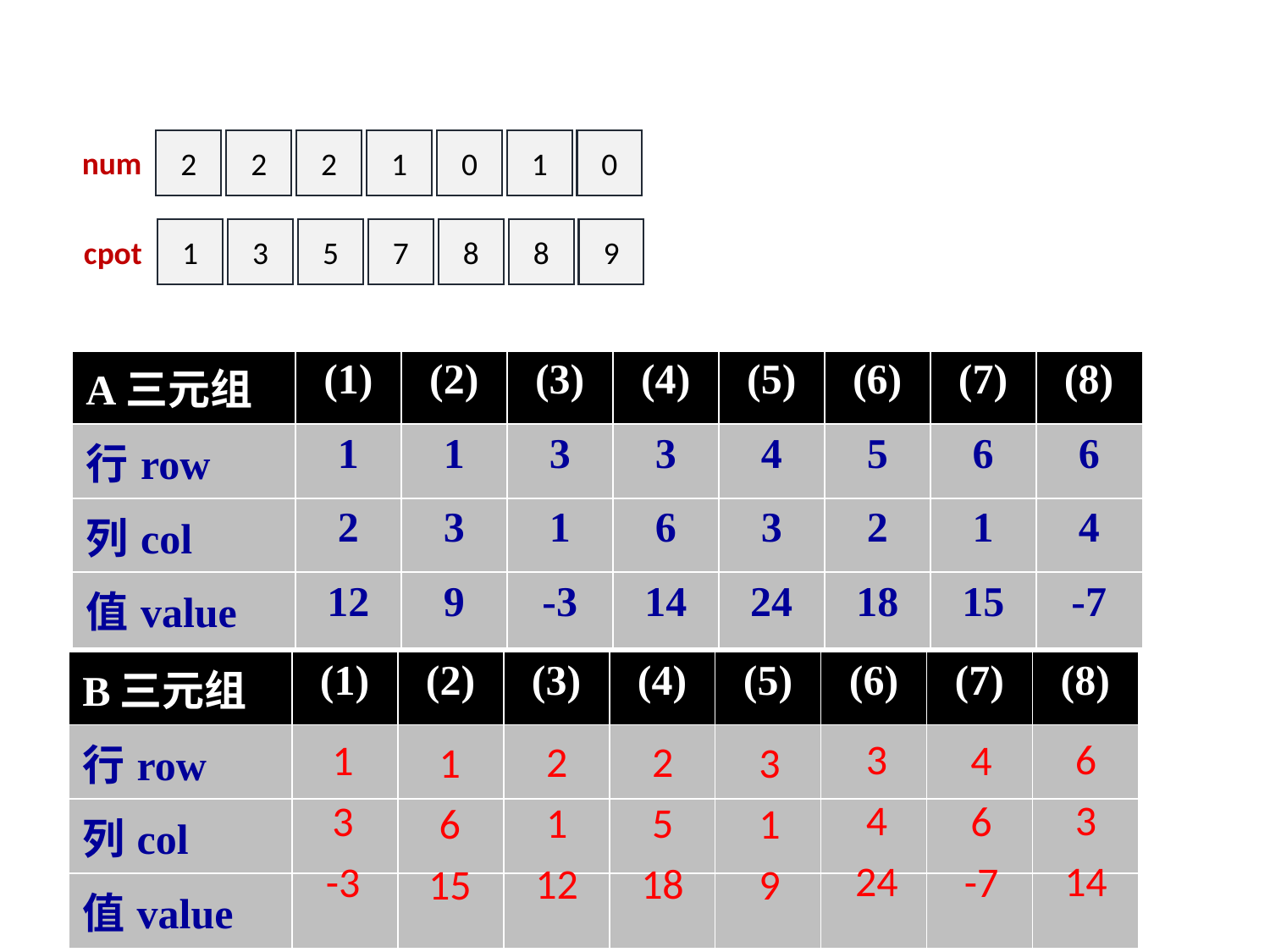

2
2
2
1
0
1
0
num
1
3
5
7
8
8
9
cpot
| A三元组 | (1) | (2) | (3) | (4) | (5) | (6) | (7) | (8) |
| --- | --- | --- | --- | --- | --- | --- | --- | --- |
| 行row | 1 | 1 | 3 | 3 | 4 | 5 | 6 | 6 |
| 列col | 2 | 3 | 1 | 6 | 3 | 2 | 1 | 4 |
| 值value | 12 | 9 | -3 | 14 | 24 | 18 | 15 | -7 |
| B三元组 | (1) | (2) | (3) | (4) | (5) | (6) | (7) | (8) |
| --- | --- | --- | --- | --- | --- | --- | --- | --- |
| 行row |  |  |  |  |  |  |  |  |
| 列col |  |  |  |  |  |  |  |  |
| 值value |  |  |  |  |  |  |  |  |
3
4
24
6
3
14
1
3
-3
4
6
-7
2
1
12
2
5
18
1
6
15
3
1
9